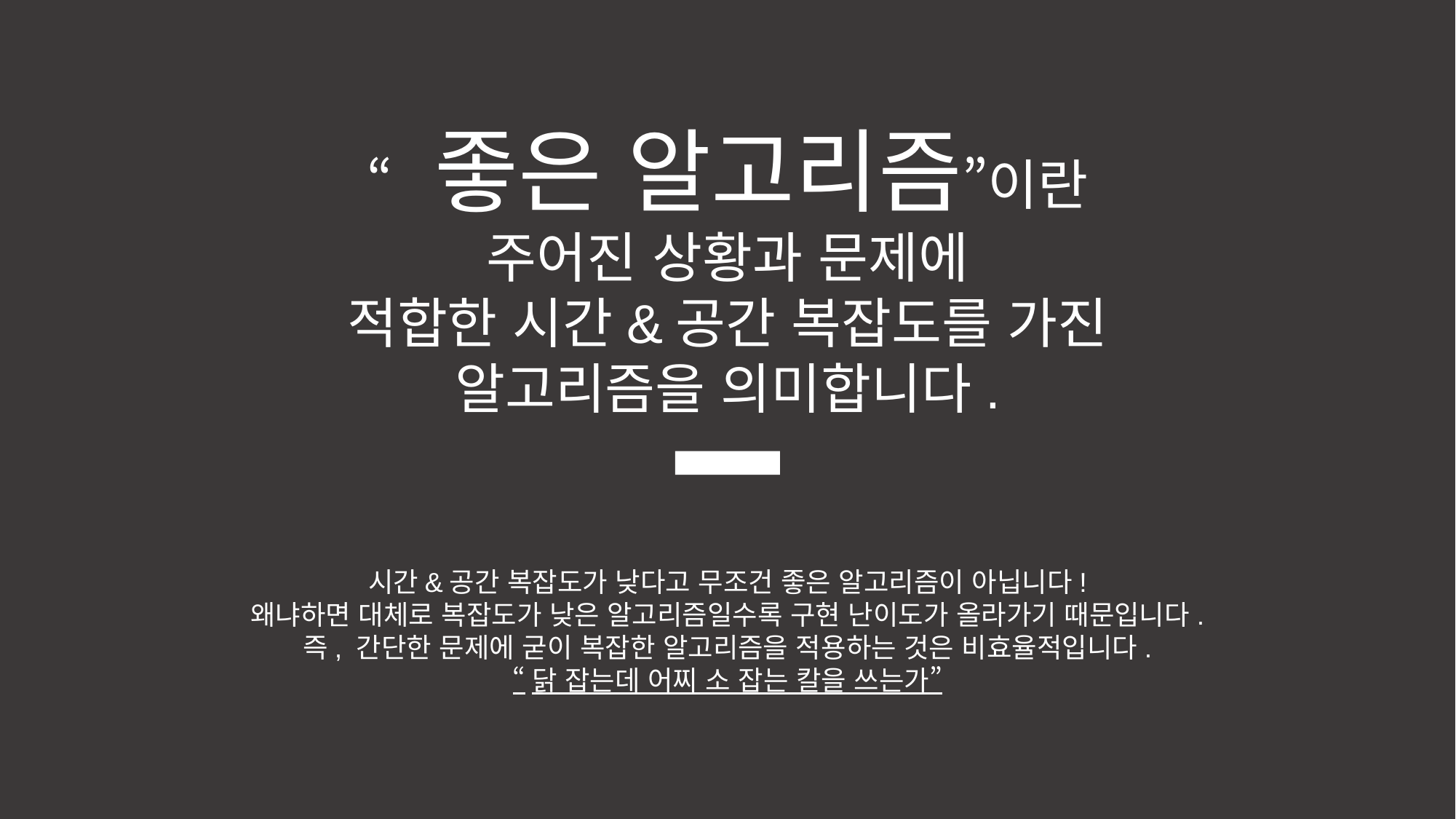

“좋은 알고리즘”이란
주어진 상황과 문제에
적합한 시간&공간 복잡도를 가진
알고리즘을 의미합니다.

시간&공간 복잡도가 낮다고 무조건 좋은 알고리즘이 아닙니다!
왜냐하면 대체로 복잡도가 낮은 알고리즘일수록 구현 난이도가 올라가기 때문입니다.
즉, 간단한 문제에 굳이 복잡한 알고리즘을 적용하는 것은 비효율적입니다.
“닭 잡는데 어찌 소 잡는 칼을 쓰는가”